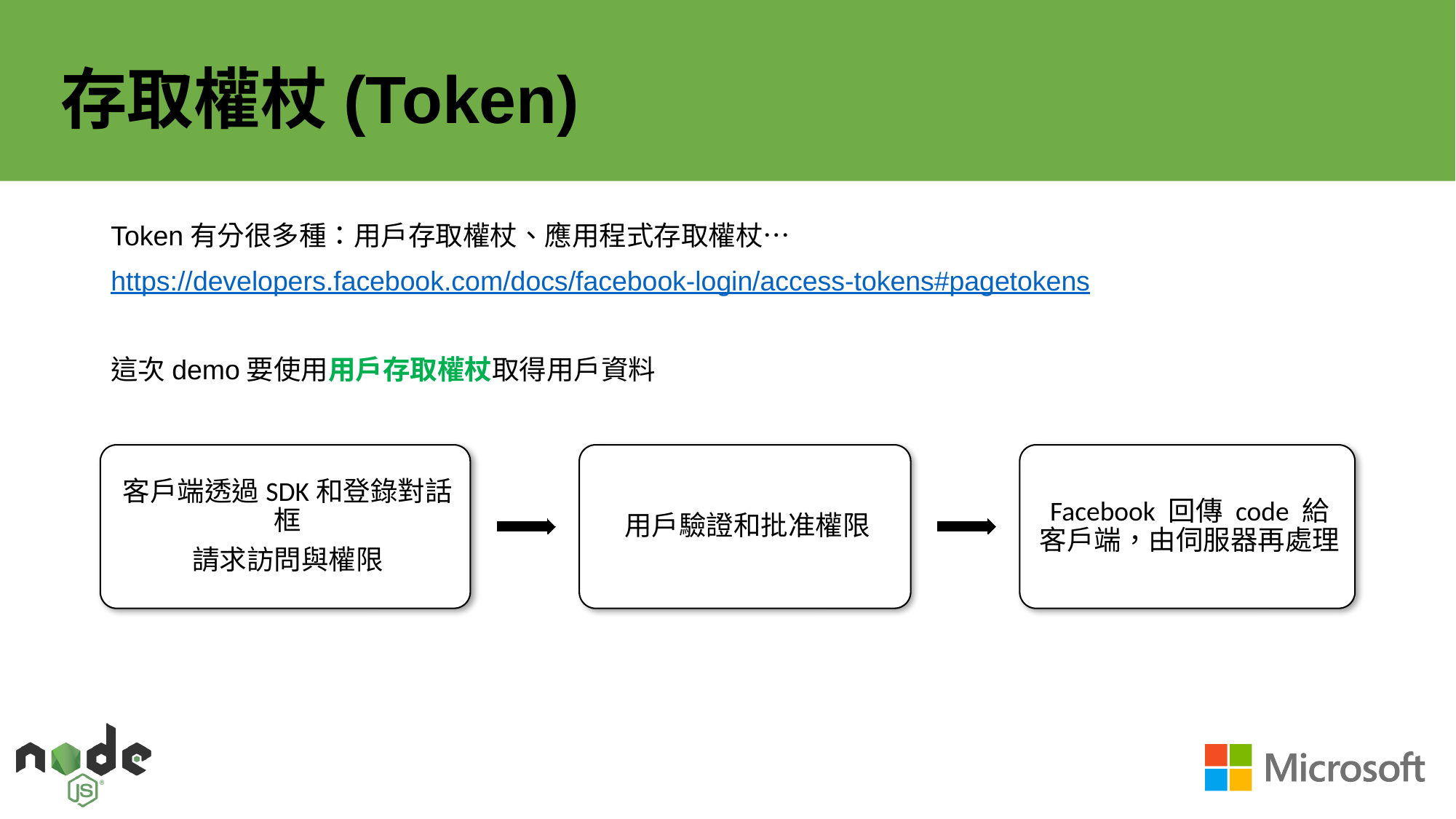

# 存取權杖(Token)
Token有分很多種：用戶存取權杖、應用程式存取權杖…
https://developers.facebook.com/docs/facebook-login/access-tokens#pagetokens

這次demo要使用用戶存取權杖取得用戶資料

客戶端透過SDK和登錄對話框
請求訪問與權限

用戶驗證和批准權限

Facebook 回傳 code 給客戶端，由伺服器再處理